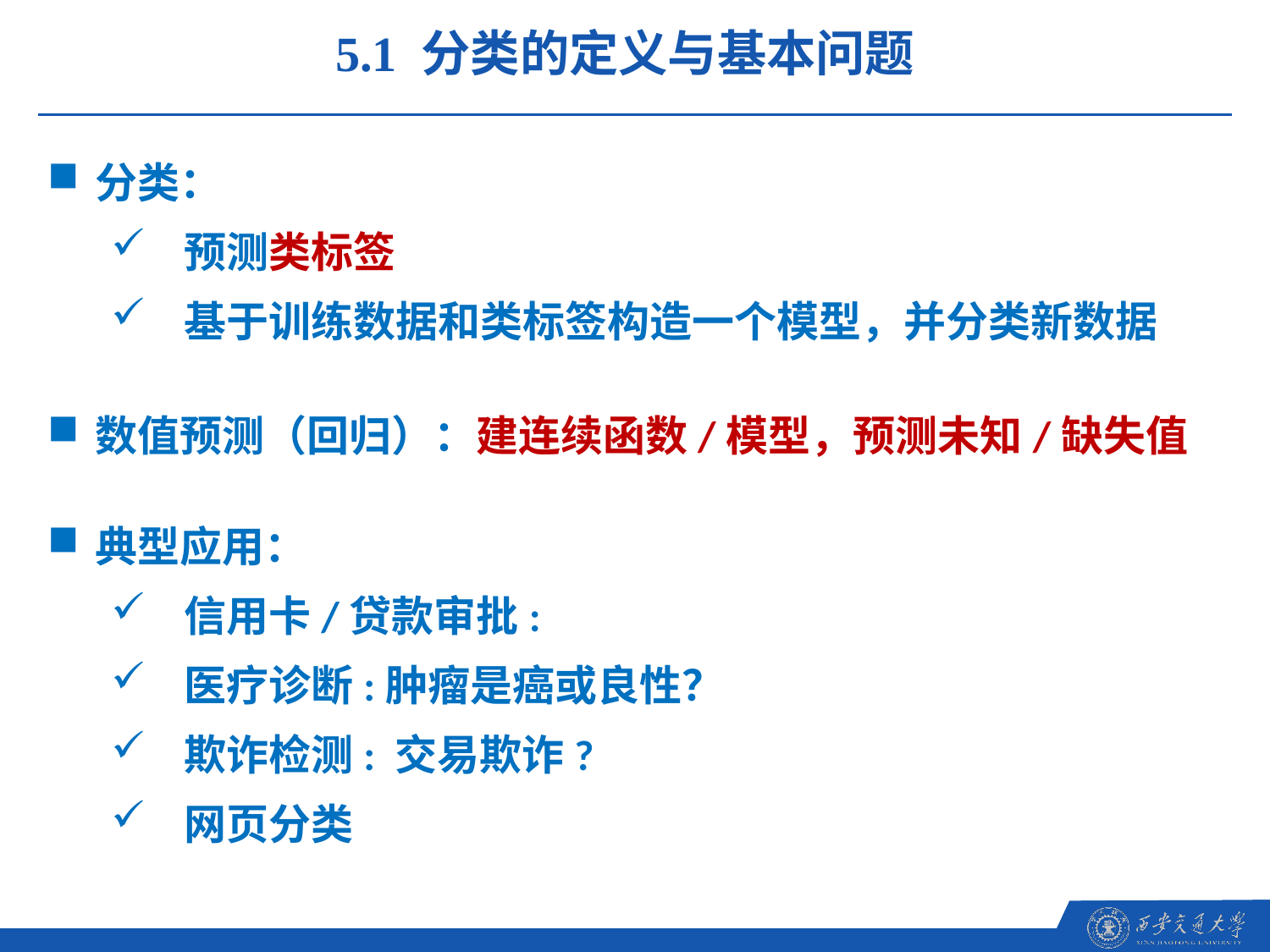

5.1 分类的定义与基本问题
分类：
预测类标签
基于训练数据和类标签构造一个模型，并分类新数据

数值预测（回归）：建连续函数/模型，预测未知/缺失值

典型应用：
信用卡/贷款审批:
医疗诊断:肿瘤是癌或良性？
欺诈检测: 交易欺诈?
网页分类